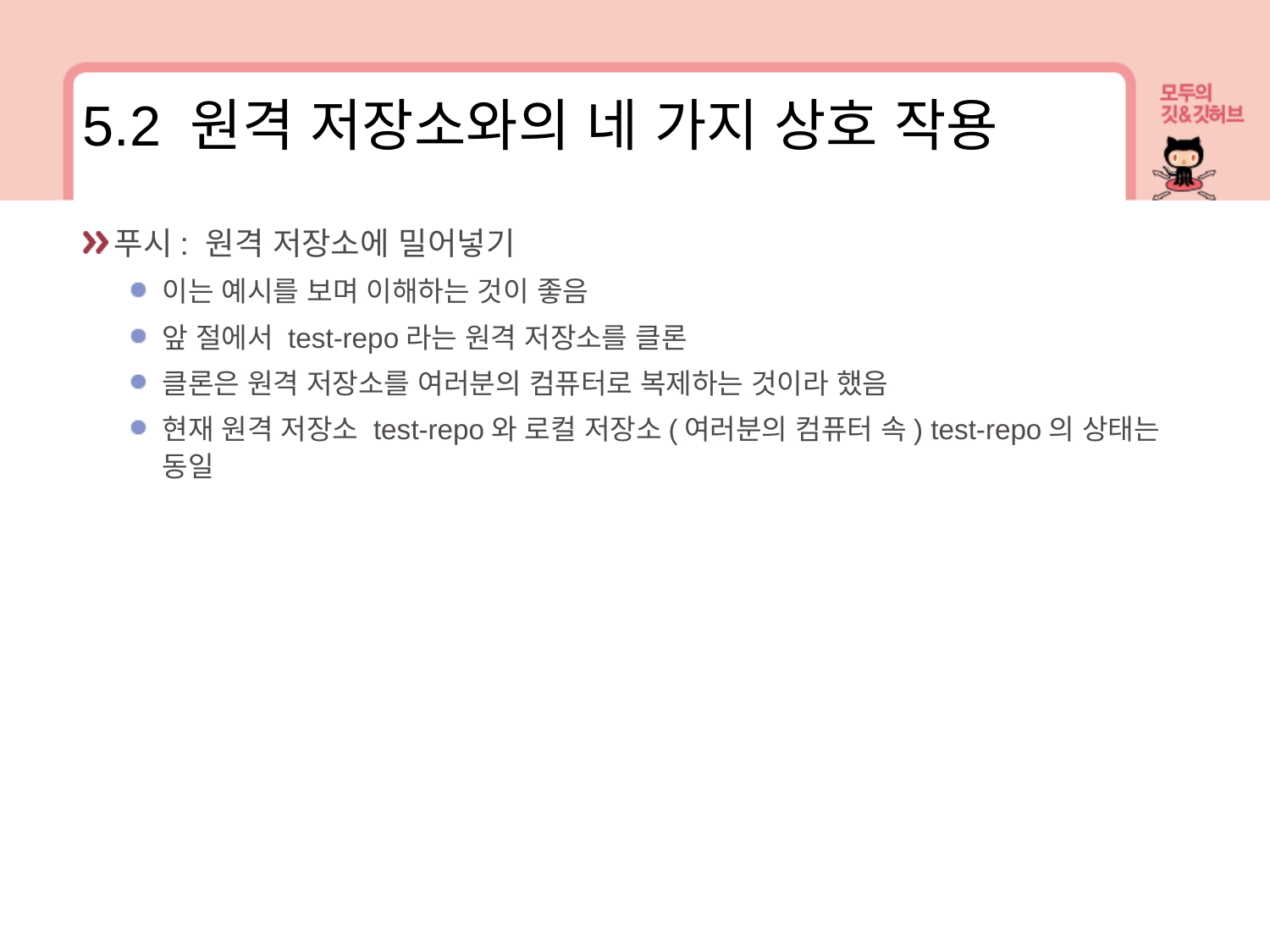

5.2 원격 저장소와의 네 가지 상호 작용
푸시: 원격 저장소에 밀어넣기
이는 예시를 보며 이해하는 것이 좋음
앞 절에서 test-repo라는 원격 저장소를 클론
클론은 원격 저장소를 여러분의 컴퓨터로 복제하는 것이라 했음
현재 원격 저장소 test-repo와 로컬 저장소(여러분의 컴퓨터 속) test-repo의 상태는 동일